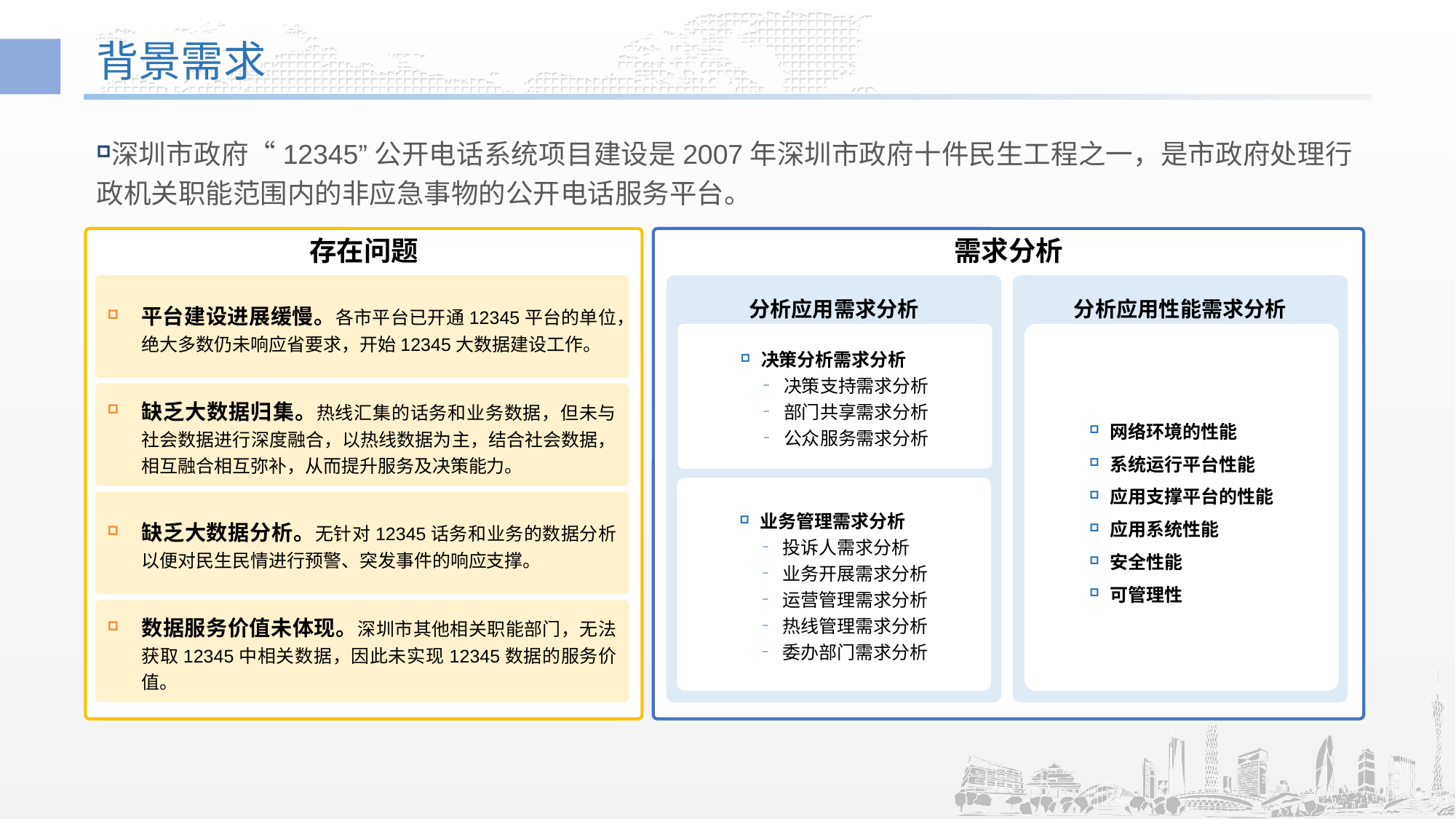

# 背景需求
深圳市政府“12345”公开电话系统项目建设是2007年深圳市政府十件民生工程之一，是市政府处理行政机关职能范围内的非应急事物的公开电话服务平台。
需求分析
存在问题
平台建设进展缓慢。各市平台已开通12345平台的单位，绝大多数仍未响应省要求，开始12345大数据建设工作。
缺乏大数据归集。热线汇集的话务和业务数据，但未与社会数据进行深度融合，以热线数据为主，结合社会数据，相互融合相互弥补，从而提升服务及决策能力。
缺乏大数据分析。无针对12345话务和业务的数据分析以便对民生民情进行预警、突发事件的响应支撑。
数据服务价值未体现。深圳市其他相关职能部门，无法获取12345中相关数据，因此未实现12345数据的服务价值。
分析应用需求分析
分析应用性能需求分析
决策分析需求分析
决策支持需求分析
部门共享需求分析
公众服务需求分析
网络环境的性能
系统运行平台性能
应用支撑平台的性能
应用系统性能
安全性能
可管理性
业务管理需求分析
投诉人需求分析
业务开展需求分析
运营管理需求分析
热线管理需求分析
委办部门需求分析